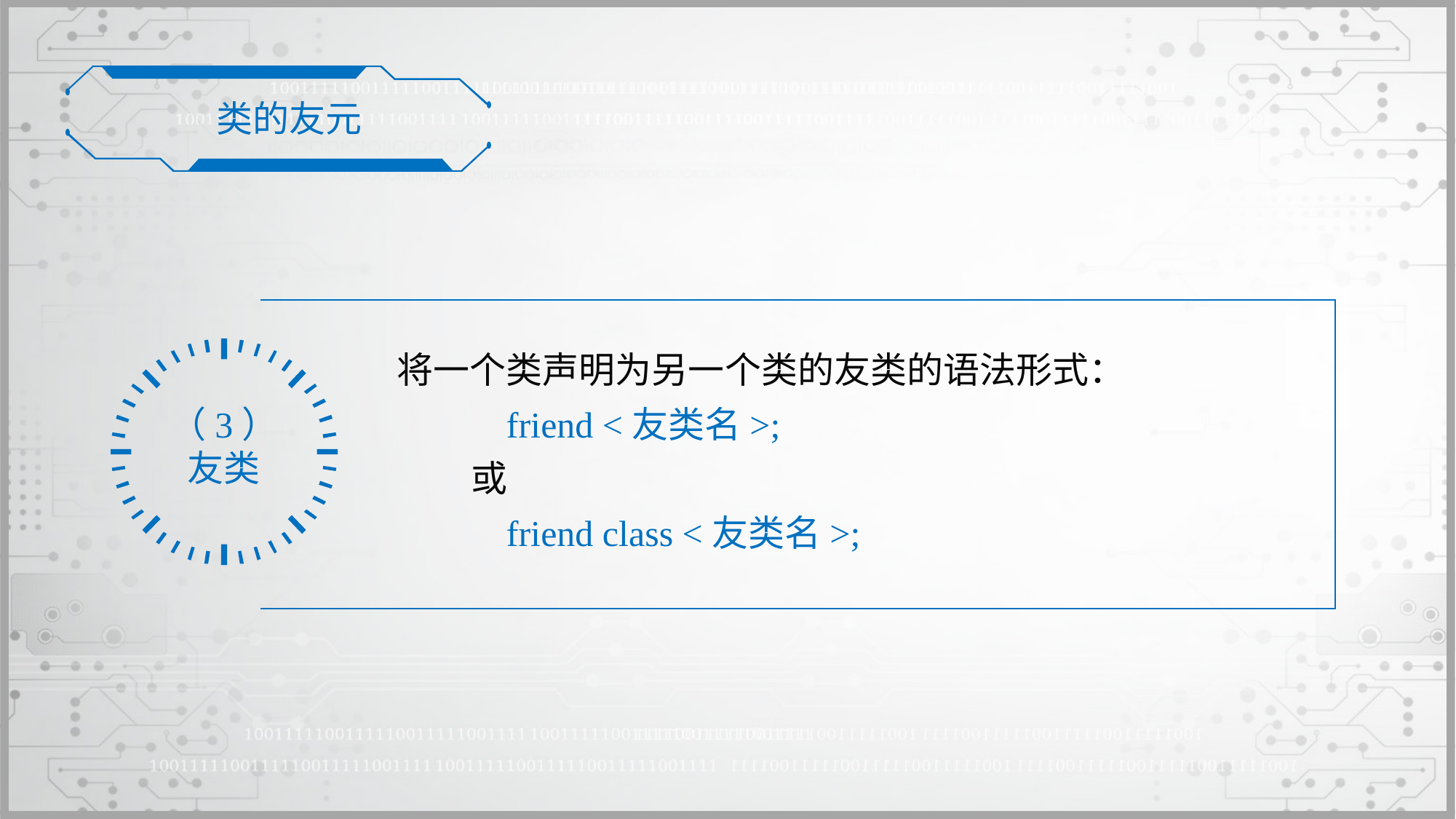

类的友元

将一个类声明为另一个类的友类的语法形式：
	friend <友类名>;
        或
	friend class <友类名>;

（3）
友类